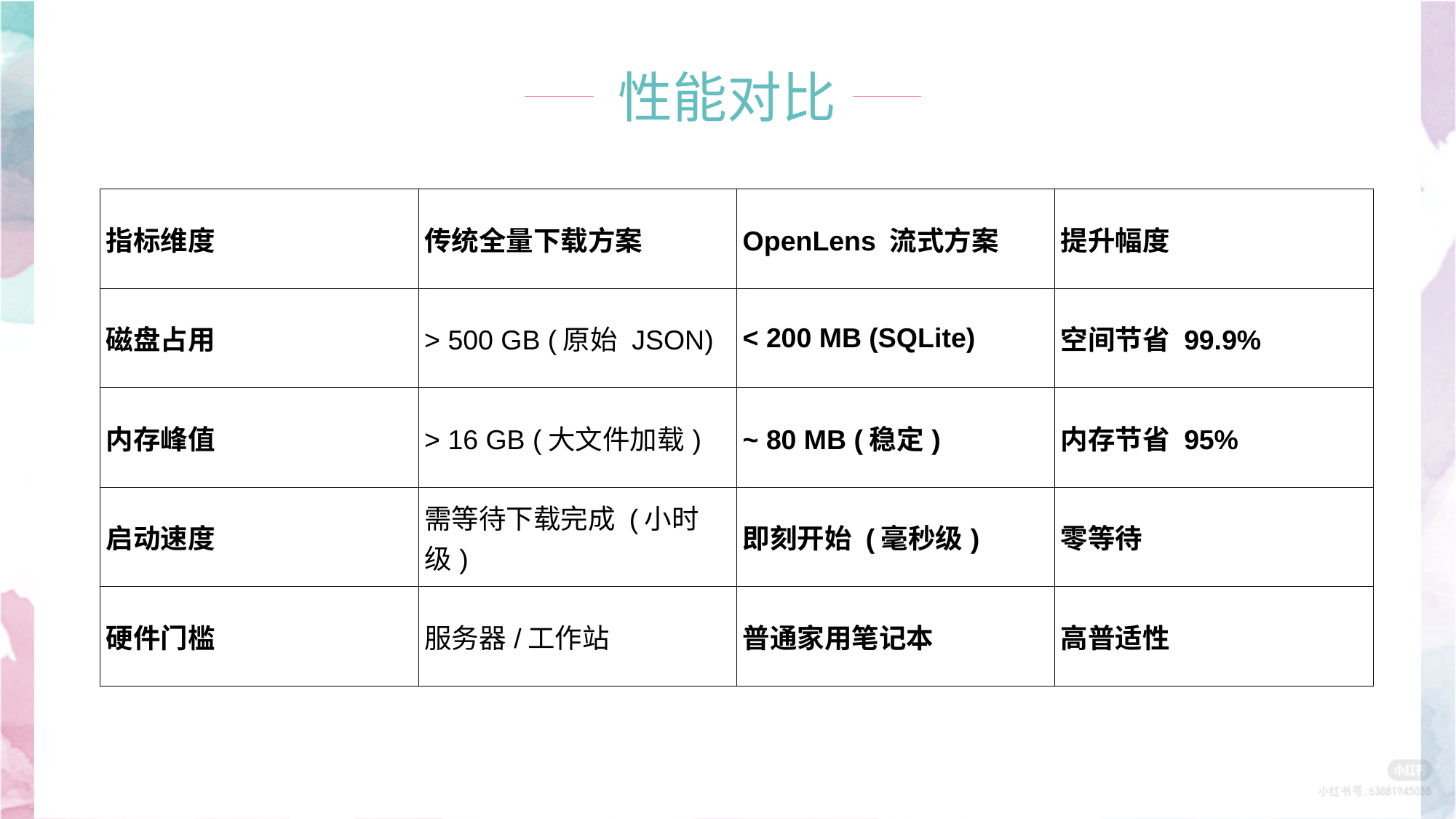

性能对比
| 指标维度 | 传统全量下载方案 | OpenLens 流式方案 | 提升幅度 |
| --- | --- | --- | --- |
| 磁盘占用 | > 500 GB (原始 JSON) | < 200 MB (SQLite) | 空间节省 99.9% |
| 内存峰值 | > 16 GB (大文件加载) | ~ 80 MB (稳定) | 内存节省 95% |
| 启动速度 | 需等待下载完成 (小时级) | 即刻开始 (毫秒级) | 零等待 |
| 硬件门槛 | 服务器/工作站 | 普通家用笔记本 | 高普适性 |